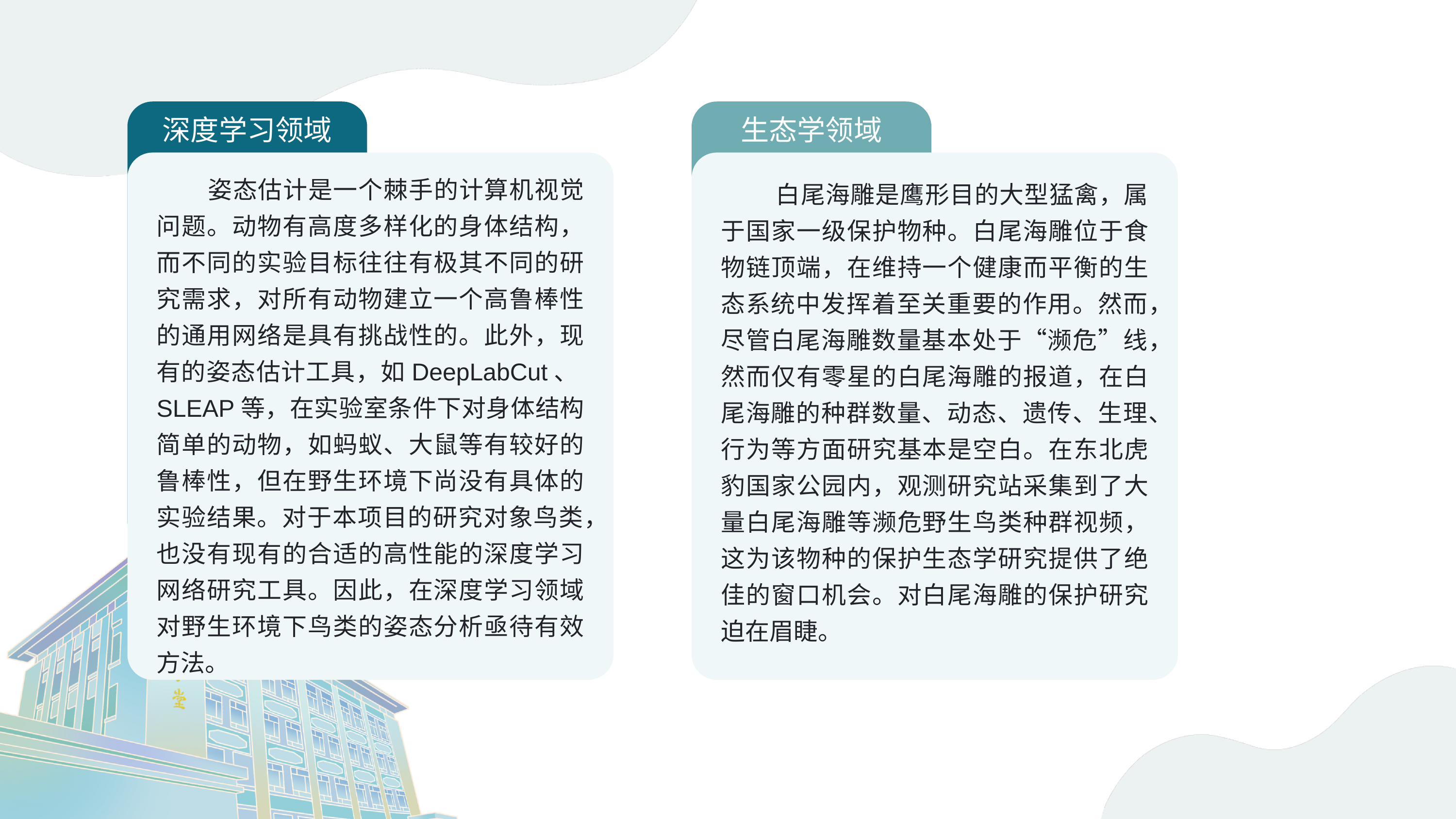

深度学习领域

       姿态估计是一个棘手的计算机视觉问题。动物有高度多样化的身体结构，而不同的实验目标往往有极其不同的研究需求，对所有动物建立一个高鲁棒性的通用网络是具有挑战性的。此外，现有的姿态估计工具，如DeepLabCut、SLEAP等，在实验室条件下对身体结构简单的动物，如蚂蚁、大鼠等有较好的鲁棒性，但在野生环境下尚没有具体的实验结果。对于本项目的研究对象鸟类，也没有现有的合适的高性能的深度学习网络研究工具。因此，在深度学习领域对野生环境下鸟类的姿态分析亟待有效方法。

生态学领域

        白尾海雕是鹰形目的大型猛禽，属于国家一级保护物种。白尾海雕位于食物链顶端，在维持一个健康而平衡的生态系统中发挥着至关重要的作用。然而，尽管白尾海雕数量基本处于“濒危”线，然而仅有零星的白尾海雕的报道，在白尾海雕的种群数量、动态、遗传、生理、行为等方面研究基本是空白。在东北虎豹国家公园内，观测研究站采集到了大量白尾海雕等濒危野生鸟类种群视频，这为该物种的保护生态学研究提供了绝佳的窗口机会。对白尾海雕的保护研究迫在眉睫。